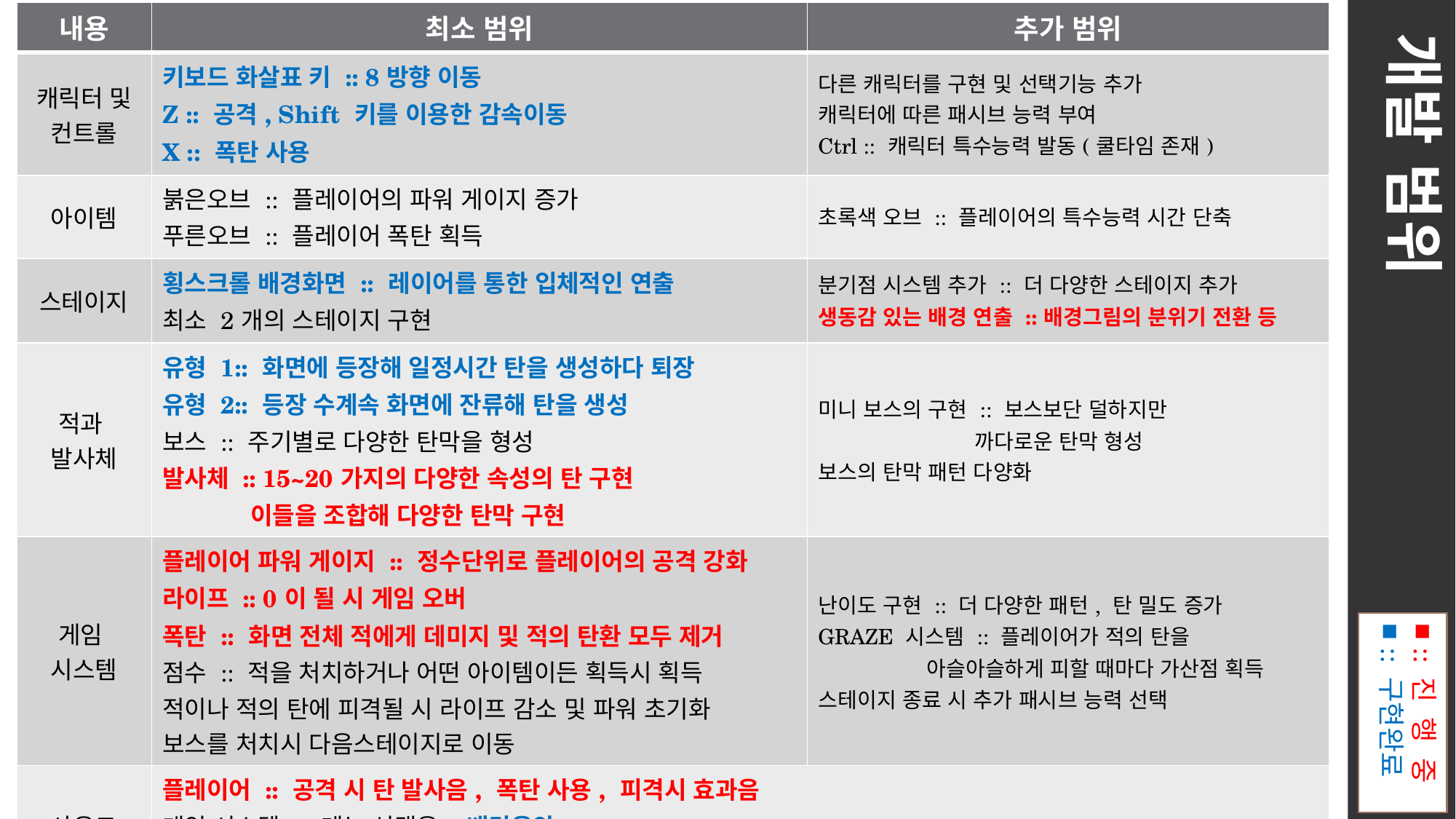

| 내용 | 최소 범위 | 추가 범위 |
| --- | --- | --- |
| 캐릭터 및 컨트롤 | 키보드 화살표 키 :: 8방향 이동 Z :: 공격, Shift 키를 이용한 감속이동 X :: 폭탄 사용 | 다른 캐릭터를 구현 및 선택기능 추가 캐릭터에 따른 패시브 능력 부여 Ctrl :: 캐릭터 특수능력 발동(쿨타임 존재) |
| 아이템 | 붉은오브 :: 플레이어의 파워 게이지 증가 푸른오브 :: 플레이어 폭탄 획득 | 초록색 오브 :: 플레이어의 특수능력 시간 단축 |
| 스테이지 | 횡스크롤 배경화면 :: 레이어를 통한 입체적인 연출 최소 2개의 스테이지 구현 | 분기점 시스템 추가 :: 더 다양한 스테이지 추가 생동감 있는 배경 연출 ::배경그림의 분위기 전환 등 |
| 적과 발사체 | 유형 1:: 화면에 등장해 일정시간 탄을 생성하다 퇴장 유형 2:: 등장 수계속 화면에 잔류해 탄을 생성 보스 :: 주기별로 다양한 탄막을 형성 발사체 :: 15~20가지의 다양한 속성의 탄 구현 이들을 조합해 다양한 탄막 구현 | 미니 보스의 구현 :: 보스보단 덜하지만 까다로운 탄막 형성 보스의 탄막 패턴 다양화 |
| 게임 시스템 | 플레이어 파워 게이지 :: 정수단위로 플레이어의 공격 강화 라이프 :: 0이 될 시 게임 오버 폭탄 :: 화면 전체 적에게 데미지 및 적의 탄환 모두 제거 점수 :: 적을 처치하거나 어떤 아이템이든 획득시 획득 적이나 적의 탄에 피격될 시 라이프 감소 및 파워 초기화 보스를 처치시 다음스테이지로 이동 | 난이도 구현 :: 더 다양한 패턴, 탄 밀도 증가 GRAZE 시스템 :: 플레이어가 적의 탄을 아슬아슬하게 피할 때마다 가산점 획득 스테이지 종료 시 추가 패시브 능력 선택 |
| 사운드 | 플레이어 :: 공격 시 탄 발사음, 폭탄 사용, 피격시 효과음 게임 시스템 :: 메뉴 선택음, 배경음악 적 :: 탄 발사 효과음, 적 파괴 될 시 효과음 |  |
| 애니 메이션 | 플레이어의 통상동작, 사망 애니메이션 적의 통상동작, 탄의 애니메이션 효과 | 보스의 애니메이션 다양화, 각종 UI 그래픽에 애니메이션 적용 |
개발 범위
■ :: 진  행  중
■ :: 구현완료